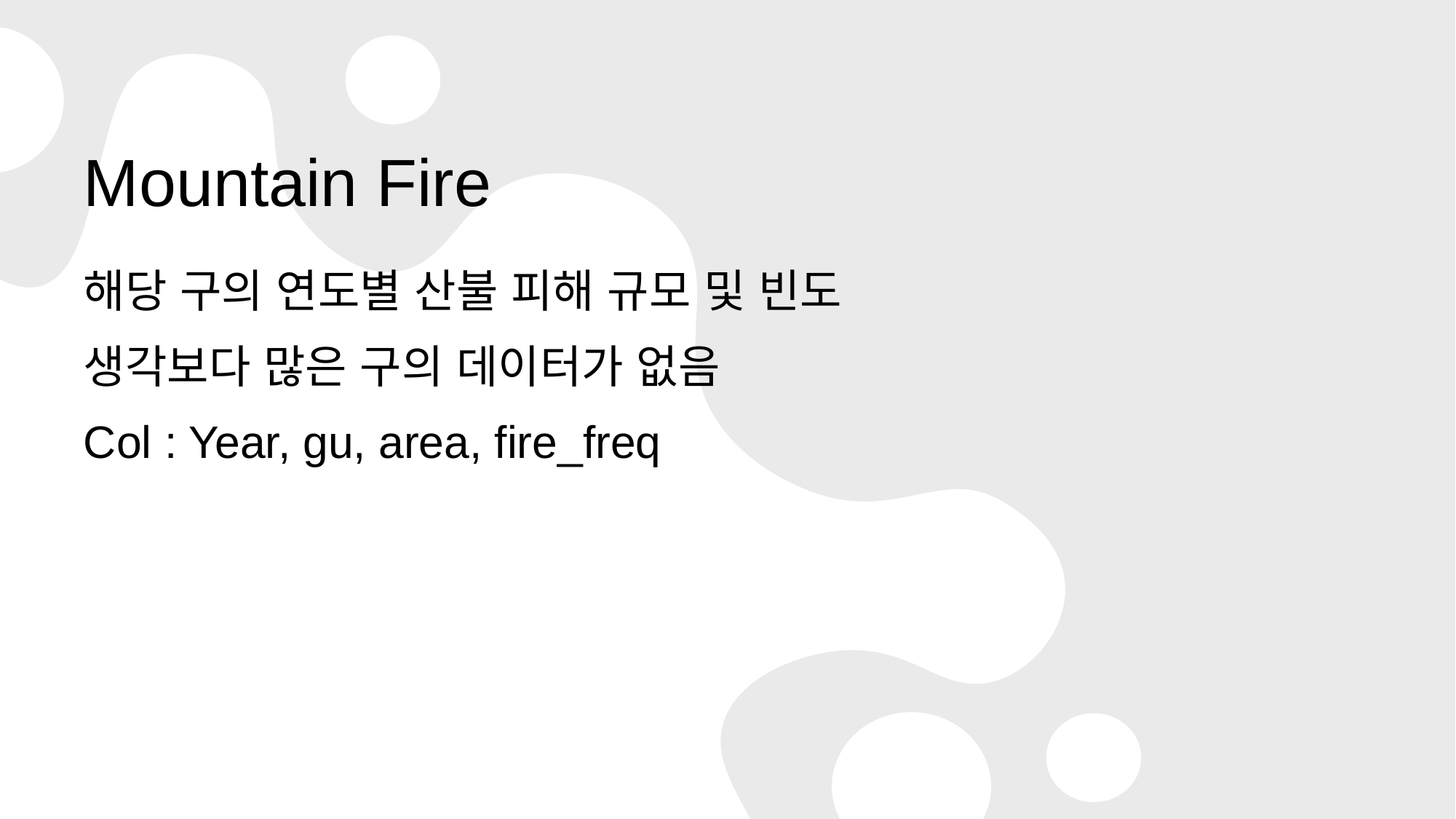

# Mountain Fire
해당 구의 연도별 산불 피해 규모 및 빈도
생각보다 많은 구의 데이터가 없음
Col : Year, gu, area, fire_freq